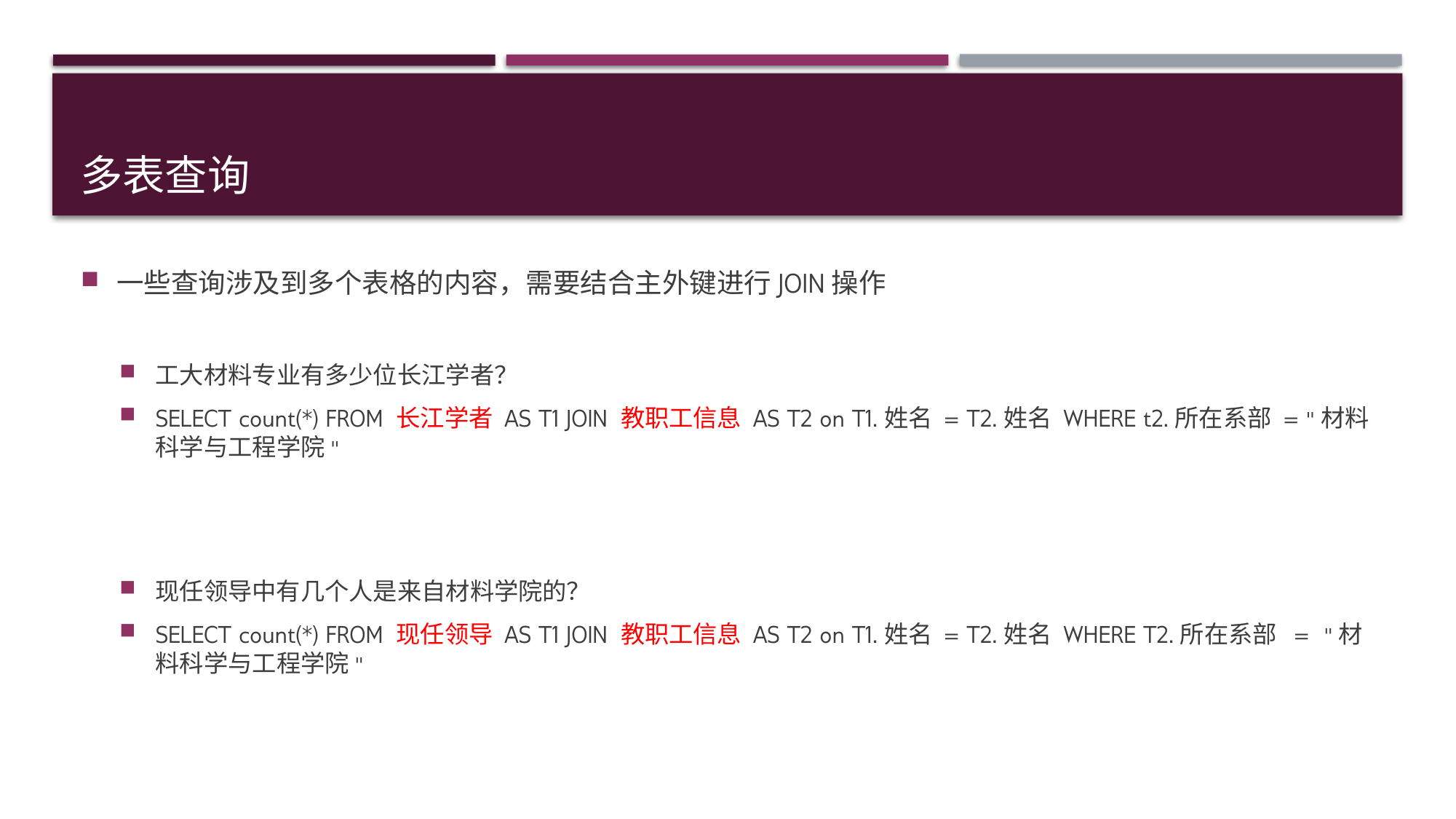

# 多表查询
一些查询涉及到多个表格的内容，需要结合主外键进行JOIN操作

工大材料专业有多少位长江学者？
SELECT count(*) FROM 长江学者 AS T1 JOIN 教职工信息 AS T2 on T1.姓名 = T2.姓名 WHERE t2.所在系部 = "材料科学与工程学院"

现任领导中有几个人是来自材料学院的？
SELECT count(*) FROM 现任领导 AS T1 JOIN 教职工信息 AS T2 on T1.姓名 = T2.姓名 WHERE T2.所在系部  =  "材料科学与工程学院"